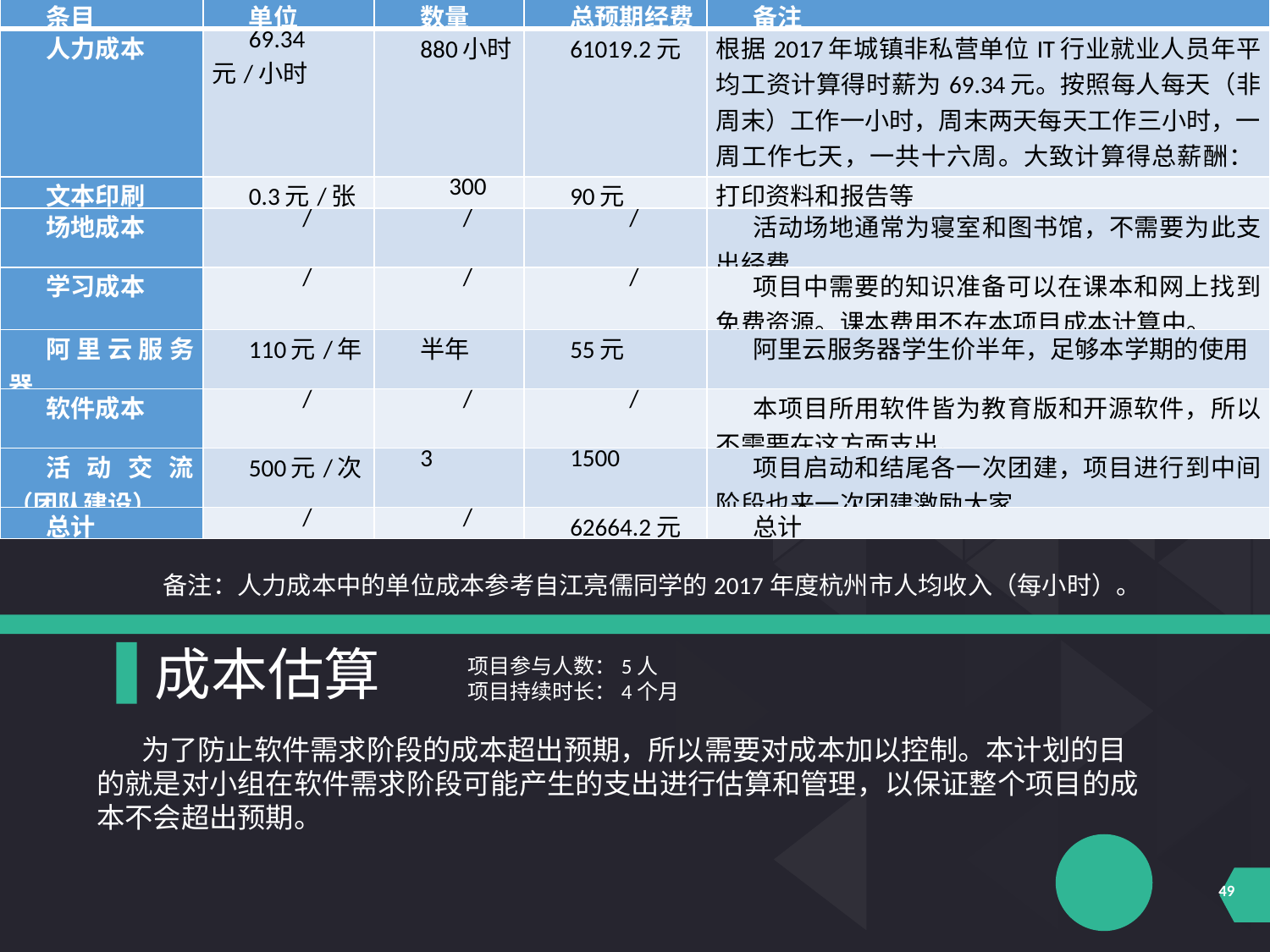

| 条目 | 单位 | 数量 | 总预期经费 | 备注 |
| --- | --- | --- | --- | --- |
| 人力成本 | 69.34元/小时 | 880小时 | 61019.2元 | 根据2017年城镇非私营单位IT行业就业人员年平均工资计算得时薪为69.34元。按照每人每天（非周末）工作一小时，周末两天每天工作三小时，一周工作七天，一共十六周。大致计算得总薪酬：61019.2元。包含节假日。 |
| 文本印刷 | 0.3元/张 | 300 | 90元 | 打印资料和报告等 |
| 场地成本 | / | / | / | 活动场地通常为寝室和图书馆，不需要为此支出经费 |
| 学习成本 | / | / | / | 项目中需要的知识准备可以在课本和网上找到免费资源。课本费用不在本项目成本计算中。 |
| 阿里云服务器 | 110元/年 | 半年 | 55元 | 阿里云服务器学生价半年，足够本学期的使用 |
| 软件成本 | / | / | / | 本项目所用软件皆为教育版和开源软件，所以不需要在这方面支出。 |
| 活动交流（团队建设） | 500元/次 | 3 | 1500 | 项目启动和结尾各一次团建，项目进行到中间阶段也来一次团建激励大家 |
| 总计 | / | / | 62664.2元 | 总计 |
 备注：人力成本中的单位成本参考自江亮儒同学的2017年度杭州市人均收入（每小时）。

成本估算

项目参与人数：5人
项目持续时长：4个月

      为了防止软件需求阶段的成本超出预期，所以需要对成本加以控制。本计划的目的就是对小组在软件需求阶段可能产生的支出进行估算和管理，以保证整个项目的成本不会超出预期。